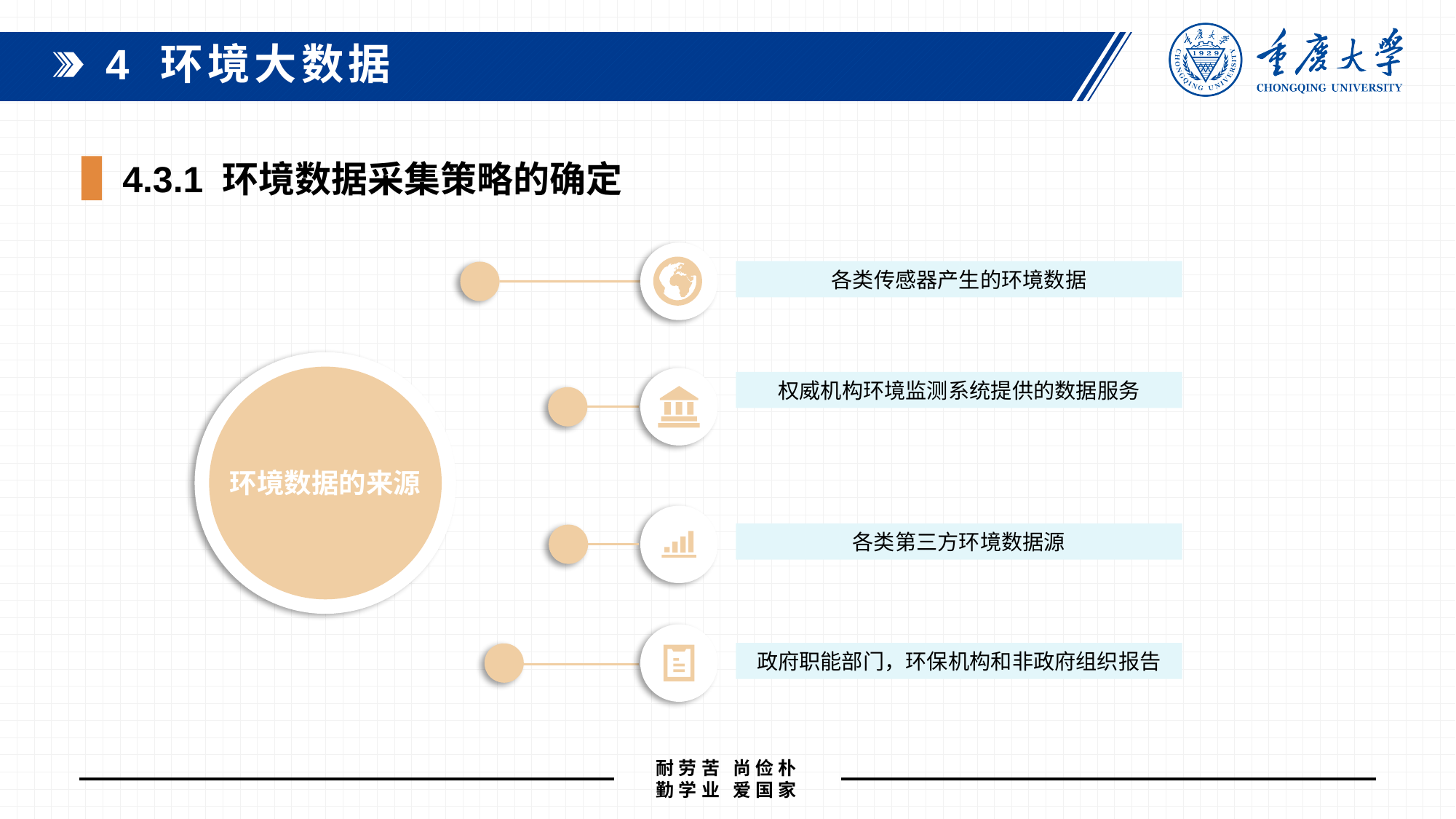

4 环境大数据

 4.3.1 环境数据采集策略的确定

各类传感器产生的环境数据

环境数据的来源

权威机构环境监测系统提供的数据服务

各类第三方环境数据源

政府职能部门，环保机构和非政府组织报告